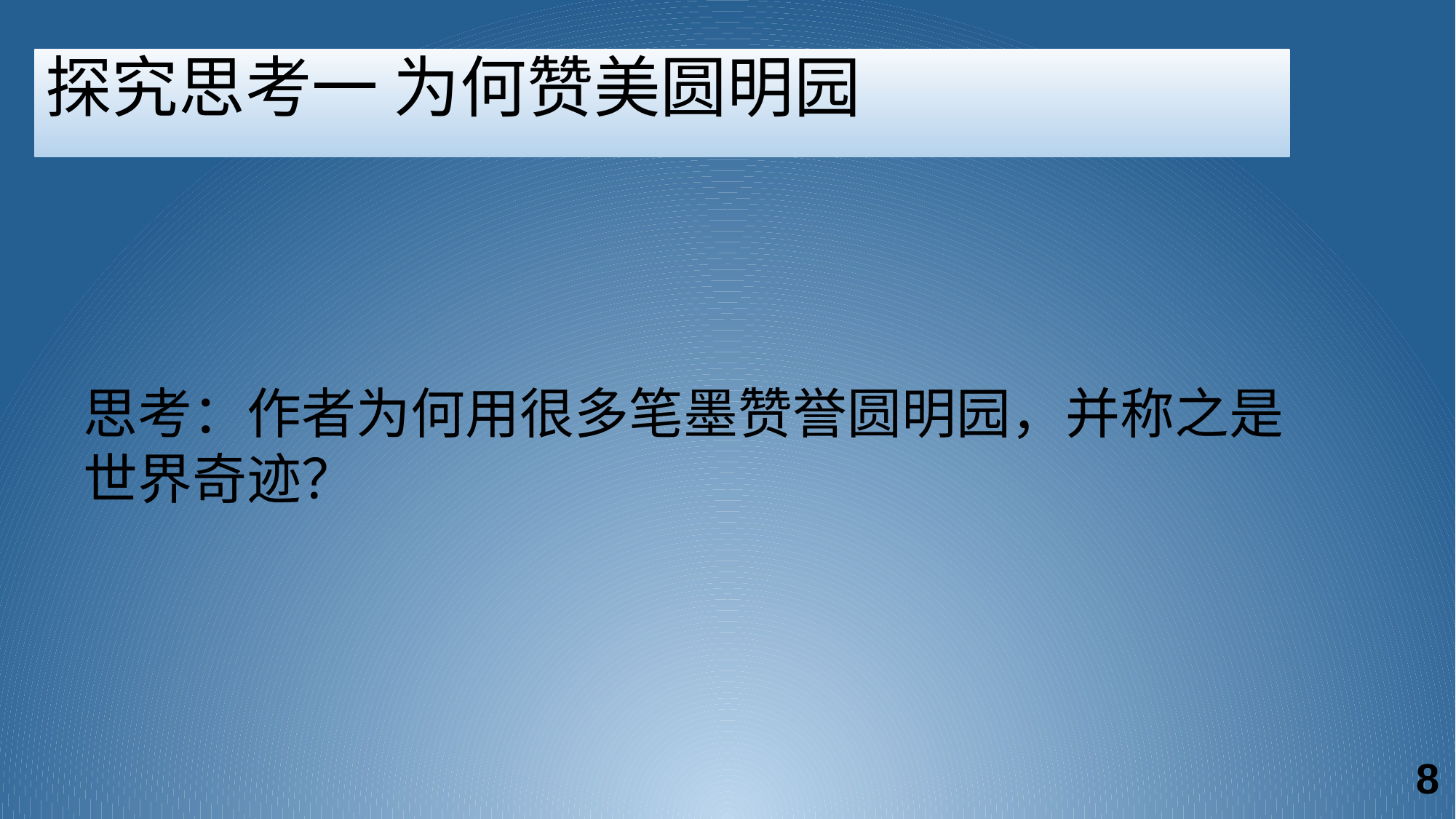

探究思考一 为何赞美圆明园
思考：作者为何用很多笔墨赞誉圆明园，并称之是世界奇迹？
8